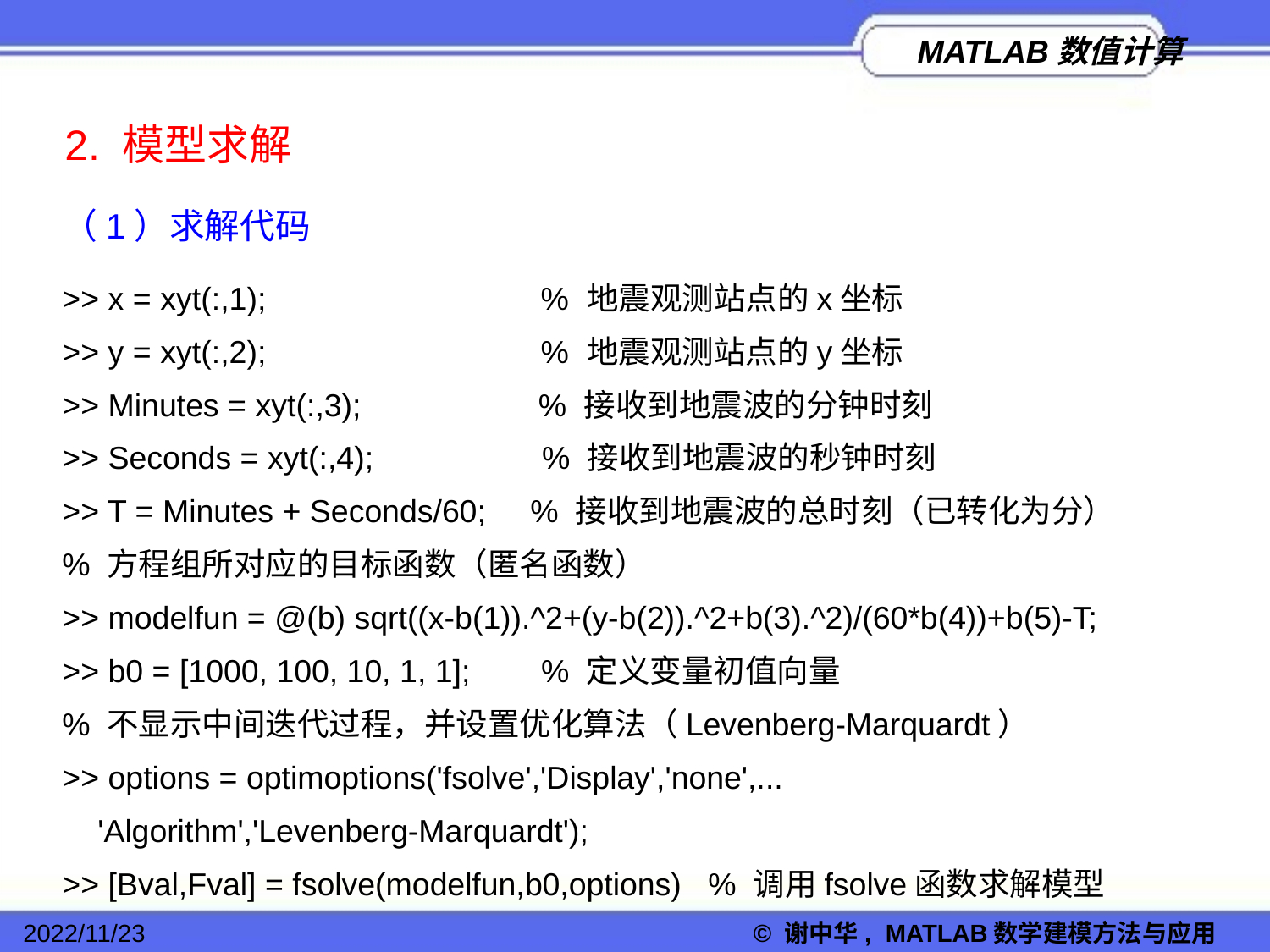

2. 模型求解
（1）求解代码
>> x = xyt(:,1);                               % 地震观测站点的x坐标
>> y = xyt(:,2);                               % 地震观测站点的y坐标
>> Minutes = xyt(:,3);                    % 接收到地震波的分钟时刻
>> Seconds = xyt(:,4);                   % 接收到地震波的秒钟时刻
>> T = Minutes + Seconds/60;     % 接收到地震波的总时刻（已转化为分）
% 方程组所对应的目标函数（匿名函数）
>> modelfun = @(b) sqrt((x-b(1)).^2+(y-b(2)).^2+b(3).^2)/(60*b(4))+b(5)-T;
>> b0 = [1000, 100, 10, 1, 1];        % 定义变量初值向量
% 不显示中间迭代过程，并设置优化算法（Levenberg-Marquardt）
>> options = optimoptions('fsolve','Display','none',...
    'Algorithm','Levenberg-Marquardt');
>> [Bval,Fval] = fsolve(modelfun,b0,options)   % 调用fsolve函数求解模型
2022/11/23
© 谢中华,  MATLAB数学建模方法与应用